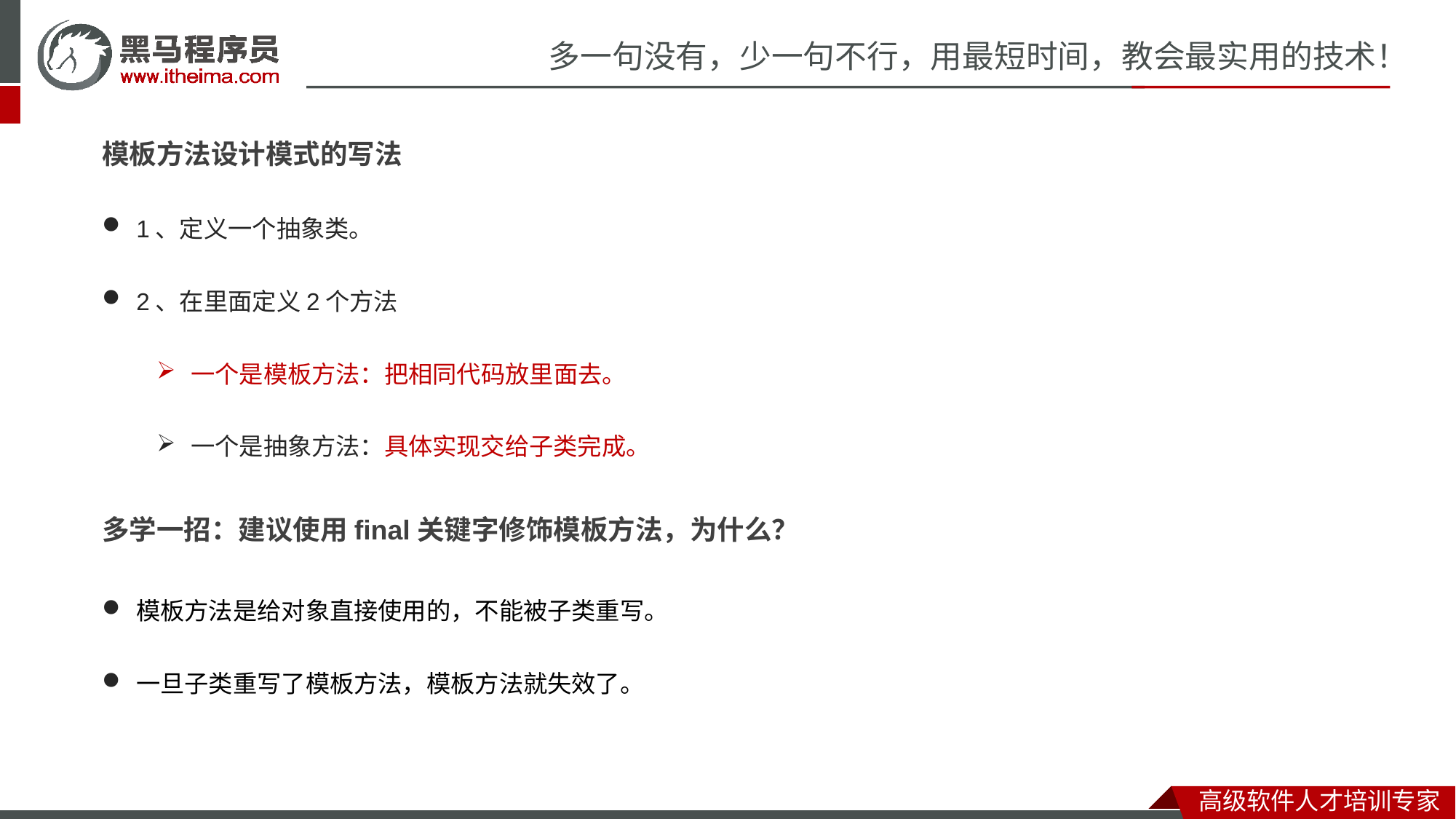

模板方法设计模式的写法
1、定义一个抽象类。
2、在里面定义2个方法
一个是模板方法：把相同代码放里面去。
一个是抽象方法：具体实现交给子类完成。
多学一招：建议使用final关键字修饰模板方法，为什么？
模板方法是给对象直接使用的，不能被子类重写。
一旦子类重写了模板方法，模板方法就失效了。